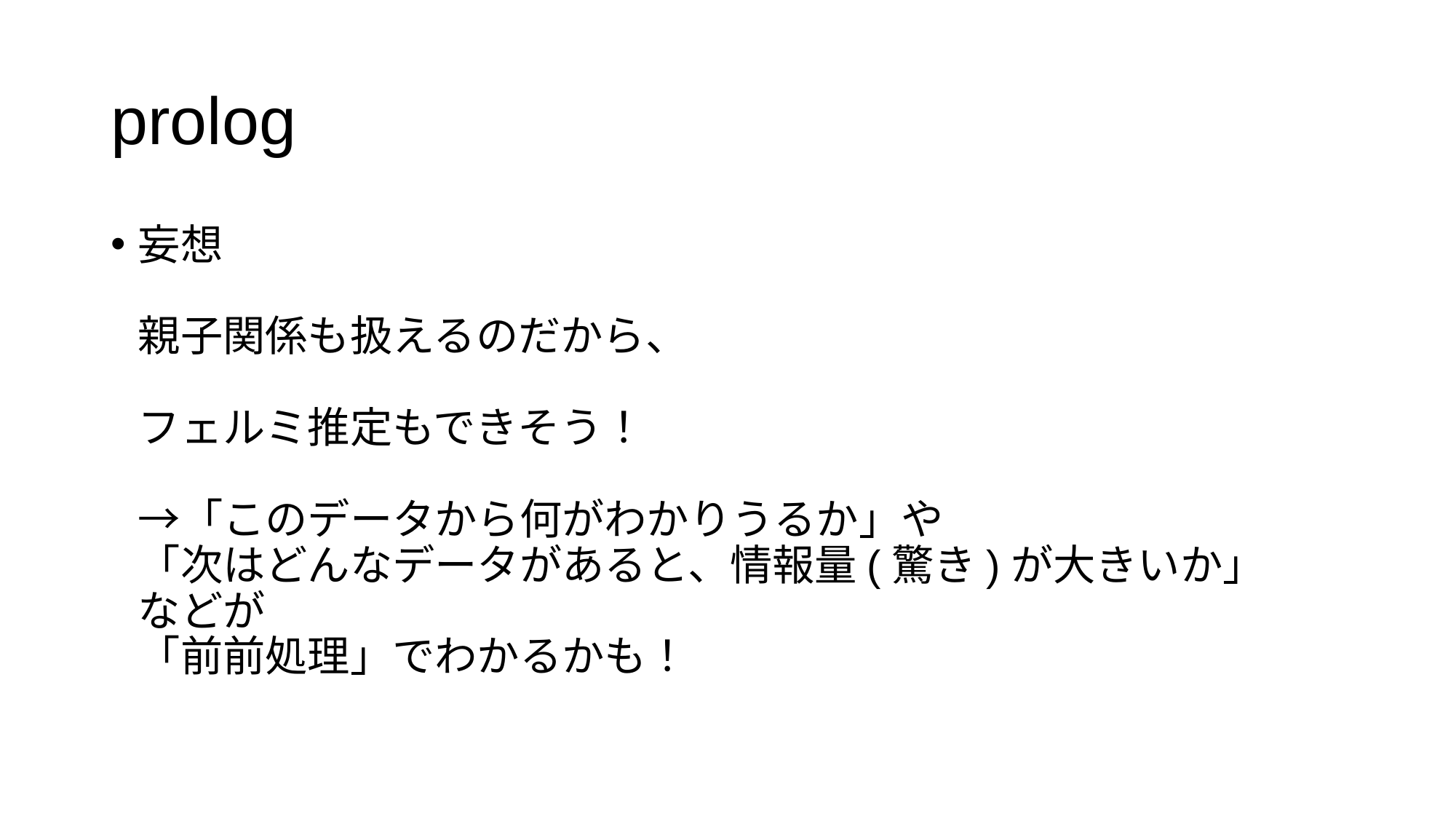

# prolog
妄想
親子関係も扱えるのだから、
フェルミ推定もできそう！
→「このデータから何がわかりうるか」や
「次はどんなデータがあると、情報量(驚き)が大きいか」
などが
「前前処理」でわかるかも！